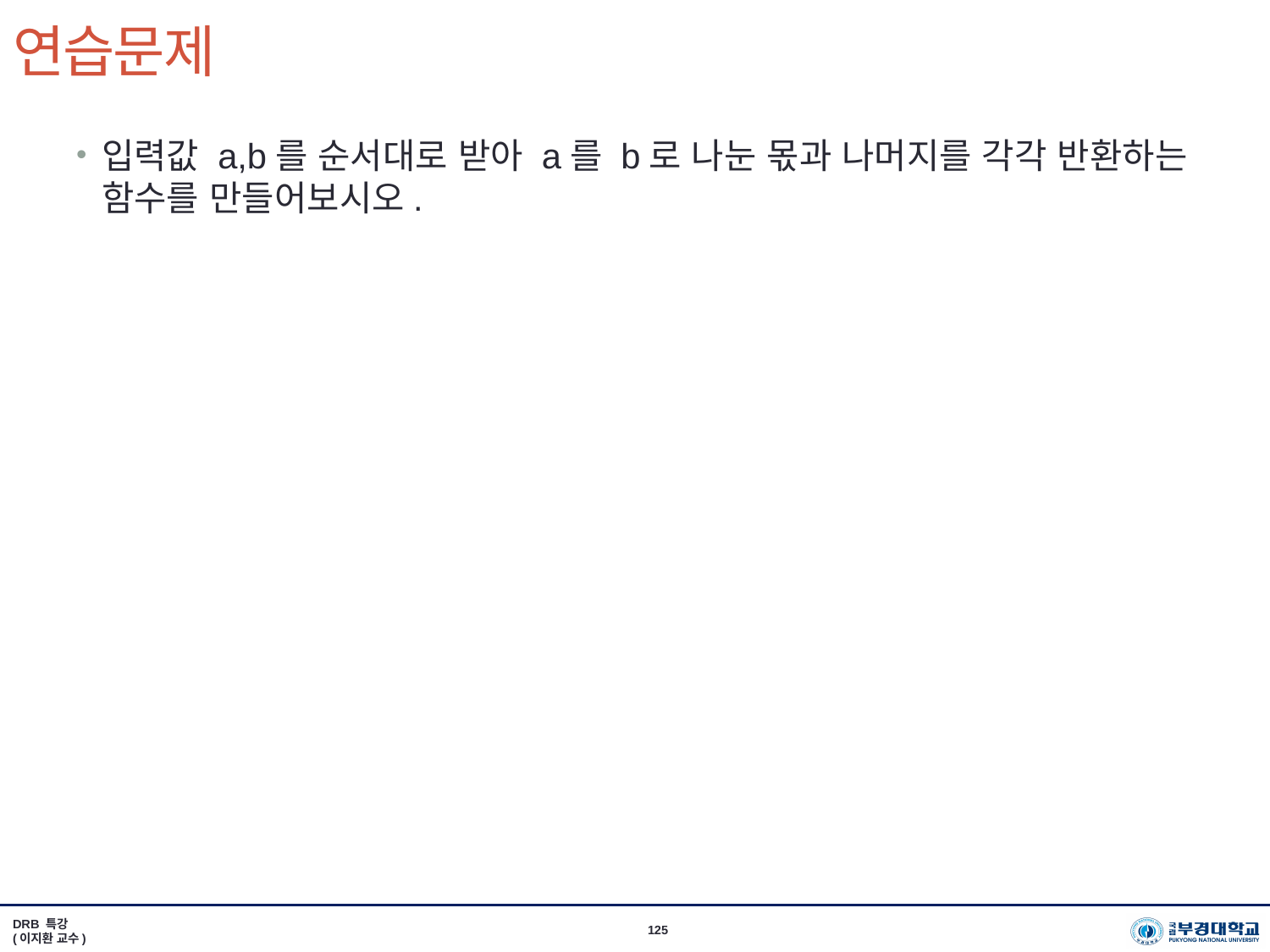

# 연습문제
입력값 a,b를 순서대로 받아 a를 b로 나눈 몫과 나머지를 각각 반환하는 함수를 만들어보시오.
DRB 특강
(이지환 교수)